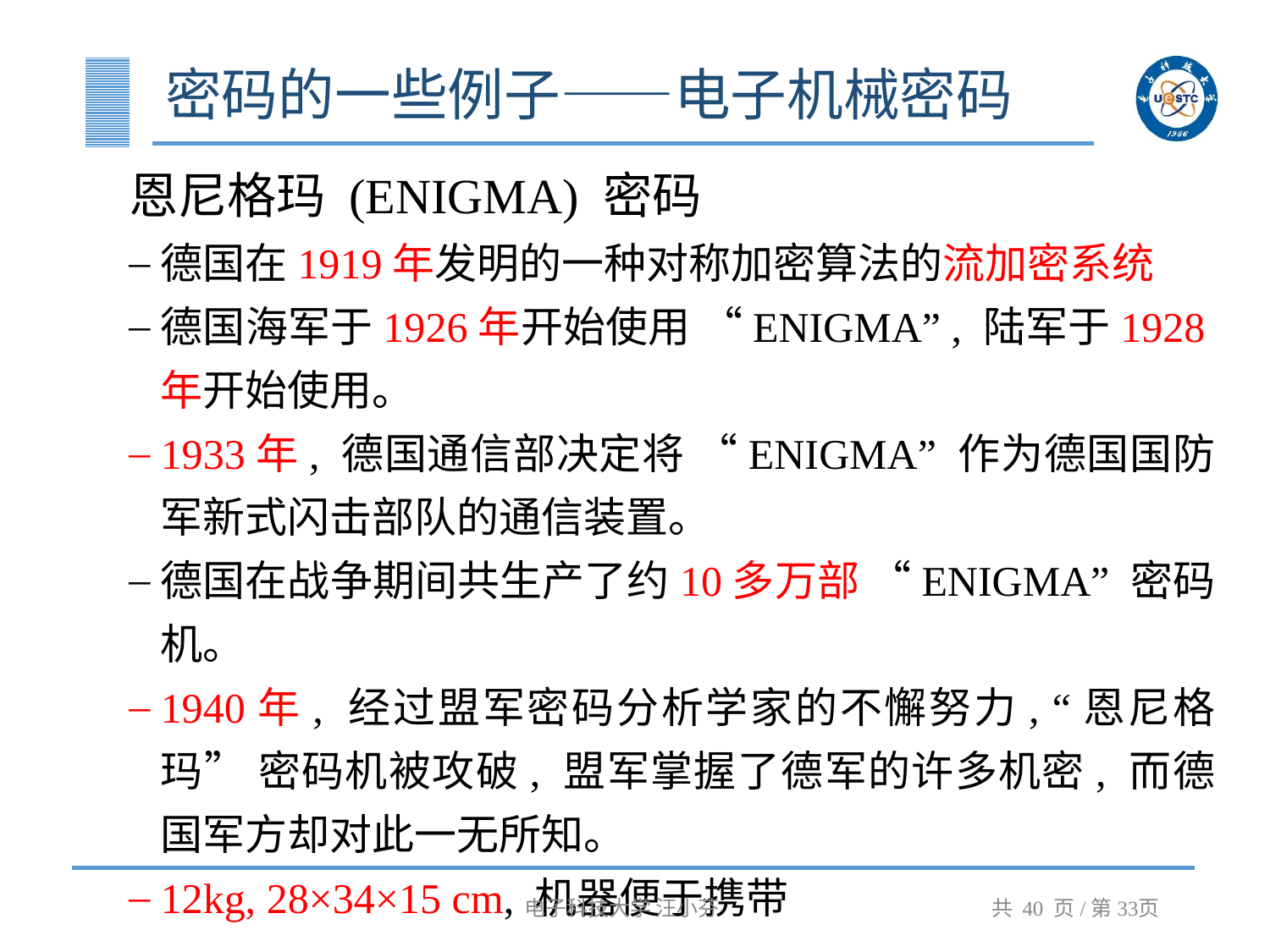

# 密码的一些例子——电子机械密码
恩尼格玛 (ENIGMA) 密码
德国在1919年发明的一种对称加密算法的流加密系统
德国海军于1926年开始使用 “ENIGMA” , 陆军于1928年开始使用。
1933年, 德国通信部决定将 “ENIGMA” 作为德国国防军新式闪击部队的通信装置。
德国在战争期间共生产了约10多万部 “ENIGMA” 密码机。
1940年, 经过盟军密码分析学家的不懈努力, “恩尼格玛” 密码机被攻破, 盟军掌握了德军的许多机密, 而德国军方却对此一无所知。
12kg, 28×34×15 cm, 机器便于携带

电子科技大学 汪小芬
共 40 页/第33页